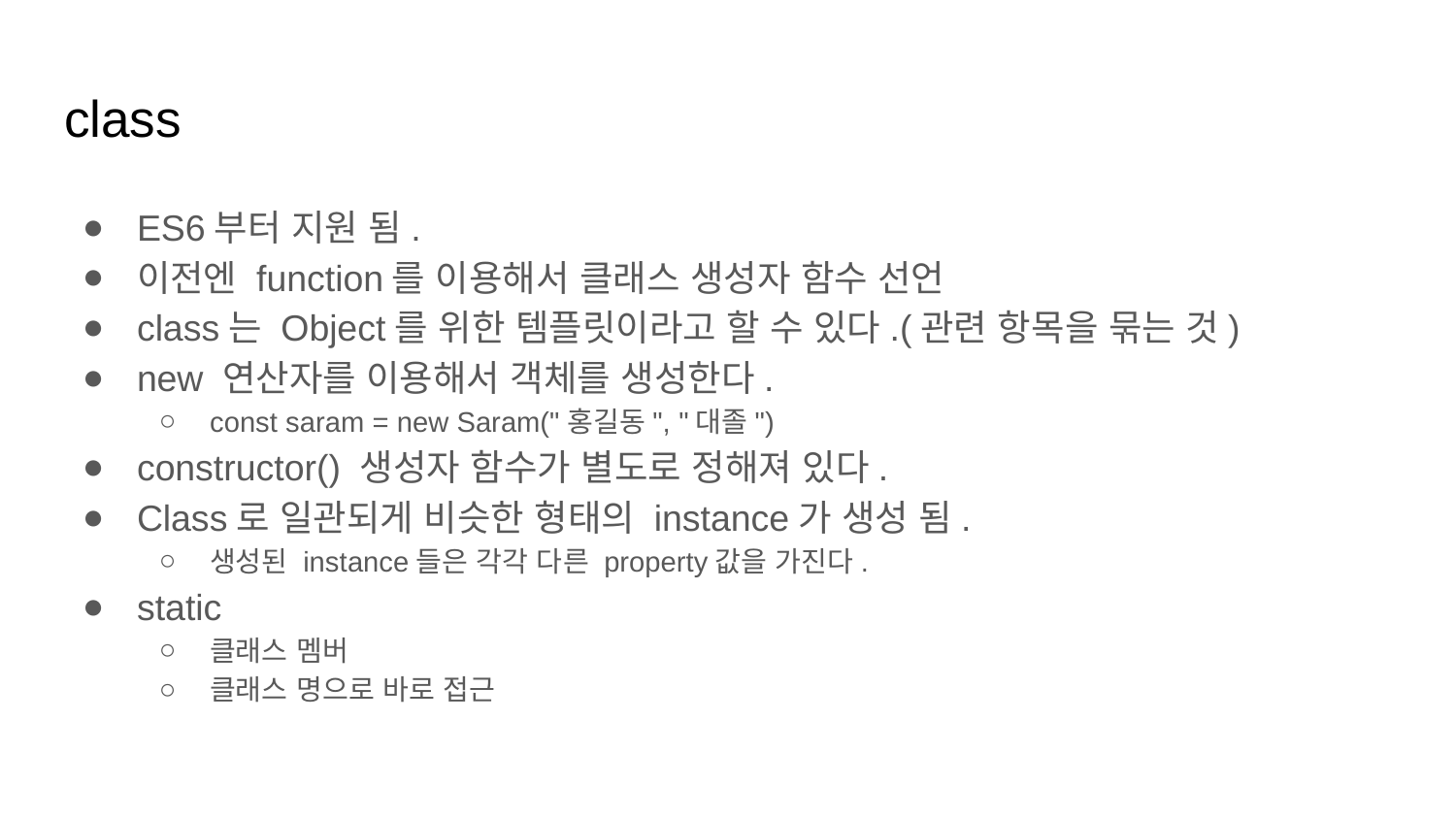

# class
ES6부터 지원 됨.
이전엔 function를 이용해서 클래스 생성자 함수 선언
class는 Object를 위한 템플릿이라고 할 수 있다.(관련 항목을 묶는 것)
new 연산자를 이용해서 객체를 생성한다.
const saram = new Saram("홍길동", "대졸")
constructor() 생성자 함수가 별도로 정해져 있다.
Class로 일관되게 비슷한 형태의 instance가 생성 됨.
생성된 instance들은 각각 다른 property값을 가진다.
static
클래스 멤버
클래스 명으로 바로 접근